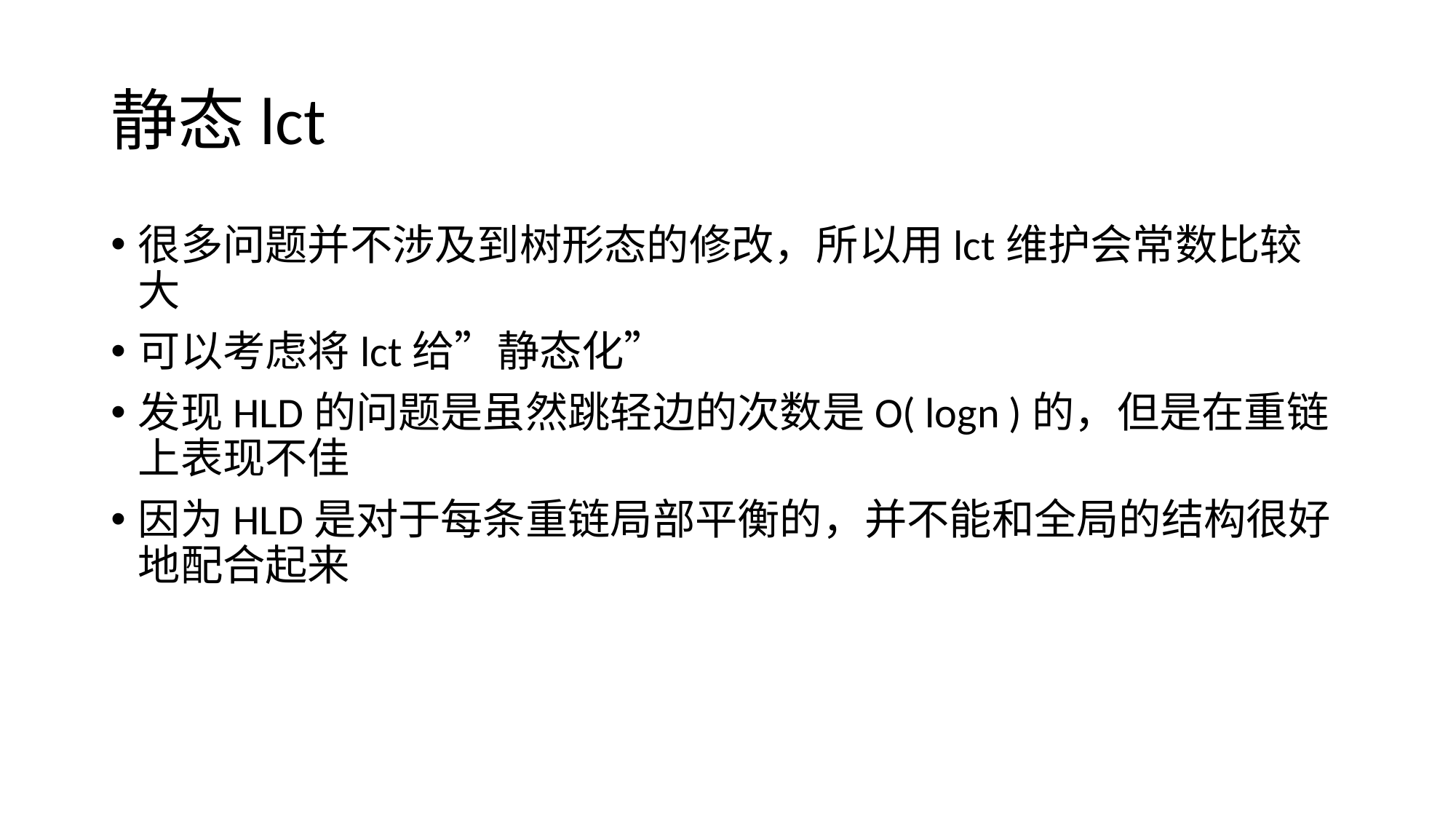

# 静态lct
很多问题并不涉及到树形态的修改，所以用lct维护会常数比较大
可以考虑将lct给”静态化”
发现HLD的问题是虽然跳轻边的次数是O( logn )的，但是在重链上表现不佳
因为HLD是对于每条重链局部平衡的，并不能和全局的结构很好地配合起来